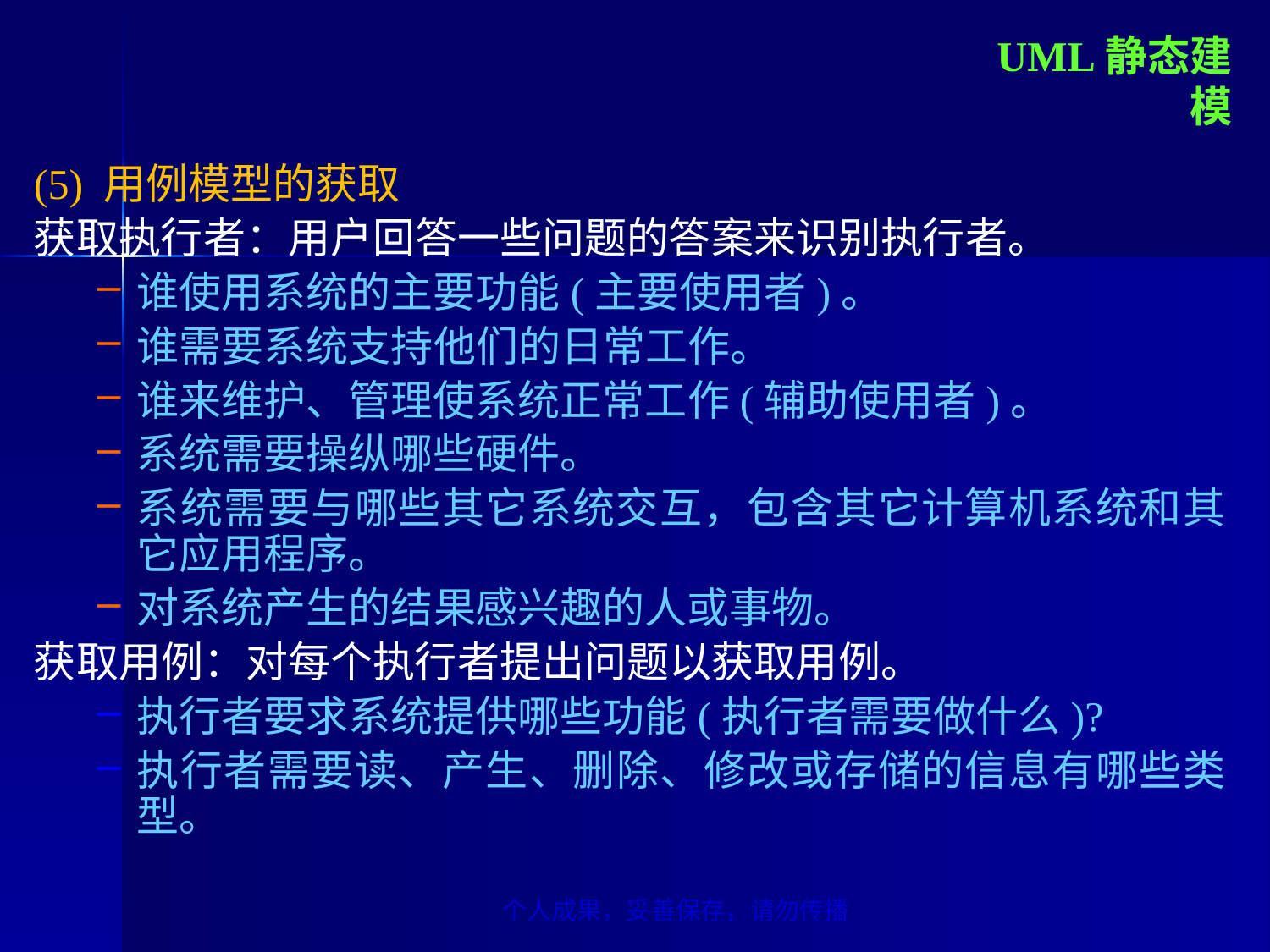

UML静态建模
(5) 用例模型的获取
获取执行者：用户回答一些问题的答案来识别执行者。
谁使用系统的主要功能(主要使用者)。
谁需要系统支持他们的日常工作。
谁来维护、管理使系统正常工作(辅助使用者)。
系统需要操纵哪些硬件。
系统需要与哪些其它系统交互，包含其它计算机系统和其它应用程序。
对系统产生的结果感兴趣的人或事物。
获取用例：对每个执行者提出问题以获取用例。
执行者要求系统提供哪些功能(执行者需要做什么)?
执行者需要读、产生、删除、修改或存储的信息有哪些类型。

个人成果，妥善保存，请勿传播